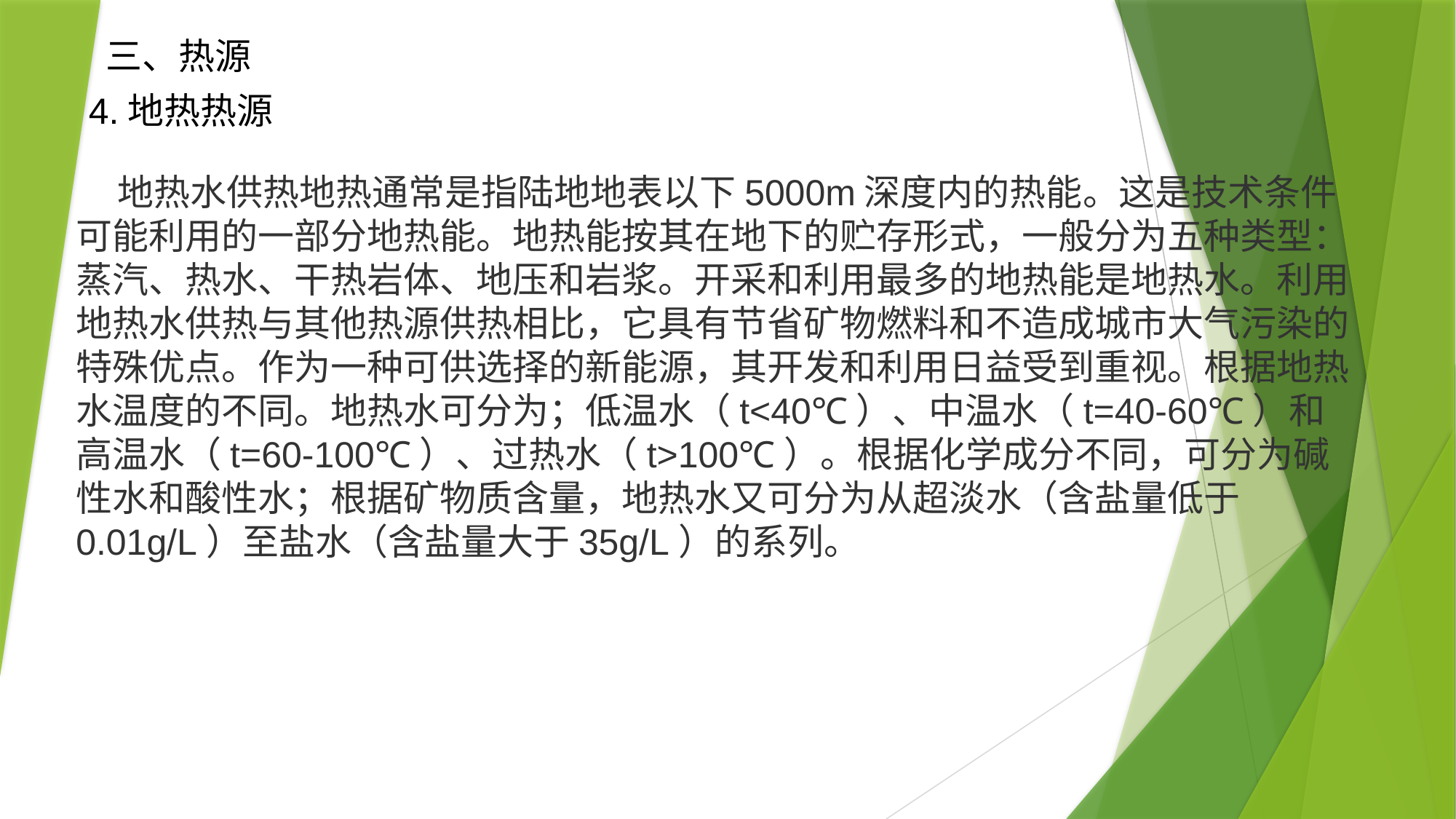

# 三、热源
4.地热热源
    地热水供热地热通常是指陆地地表以下5000m深度内的热能。这是技术条件可能利用的一部分地热能。地热能按其在地下的贮存形式，一般分为五种类型：蒸汽、热水、干热岩体、地压和岩浆。开采和利用最多的地热能是地热水。利用地热水供热与其他热源供热相比，它具有节省矿物燃料和不造成城市大气污染的特殊优点。作为一种可供选择的新能源，其开发和利用日益受到重视。根据地热水温度的不同。地热水可分为；低温水（t<40℃）、中温水（t=40-60℃）和高温水（t=60-100℃）、过热水（t>100℃）。根据化学成分不同，可分为碱性水和酸性水；根据矿物质含量，地热水又可分为从超淡水（含盐量低于0.01g/L）至盐水（含盐量大于35g/L）的系列。